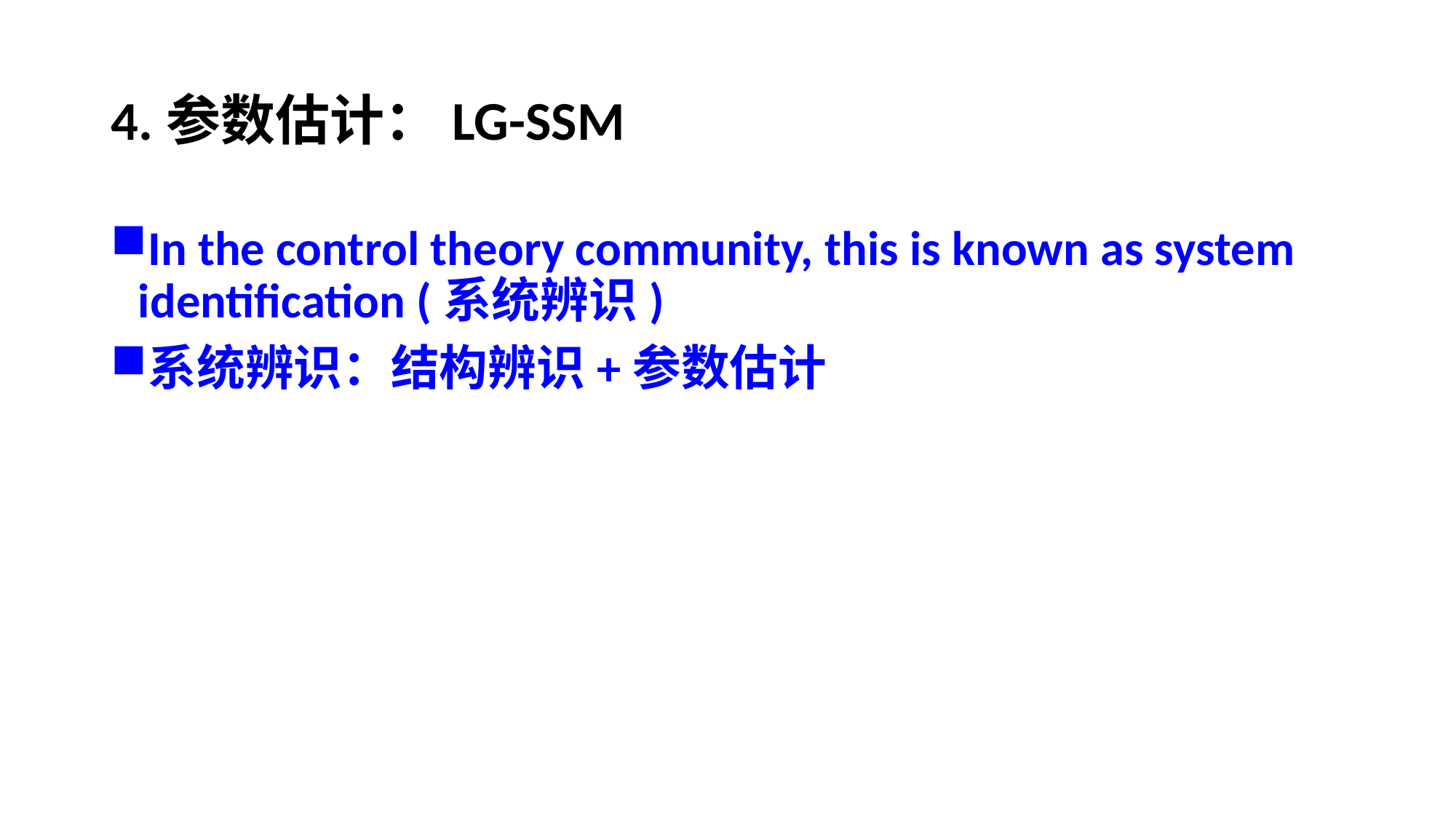

# 4.参数估计：LG-SSM
In the control theory community, this is known as system identification (系统辨识)
系统辨识：结构辨识+参数估计